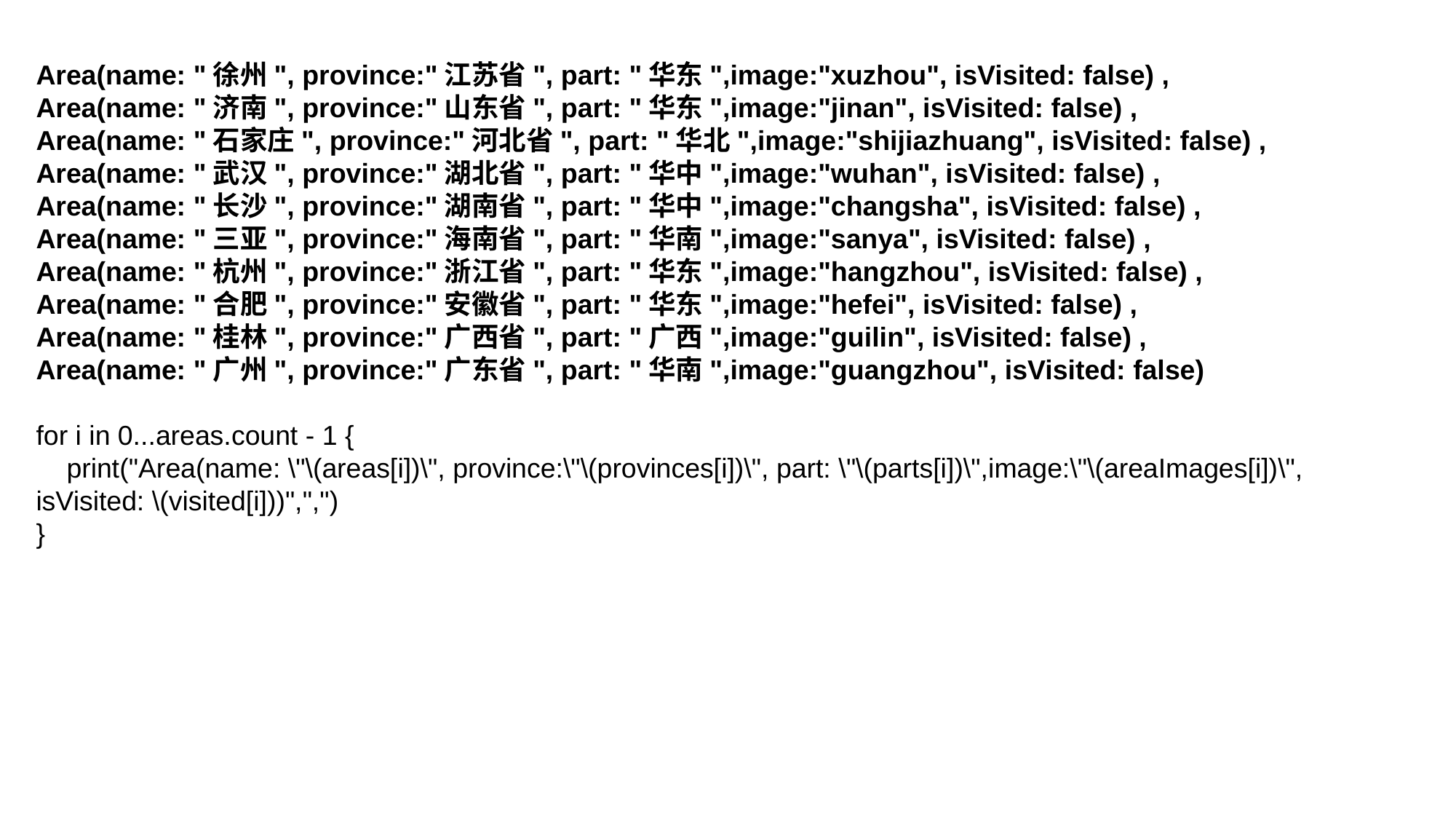

Area(name: "徐州", province:"江苏省", part: "华东",image:"xuzhou", isVisited: false) ,
Area(name: "济南", province:"山东省", part: "华东",image:"jinan", isVisited: false) ,
Area(name: "石家庄", province:"河北省", part: "华北",image:"shijiazhuang", isVisited: false) ,
Area(name: "武汉", province:"湖北省", part: "华中",image:"wuhan", isVisited: false) ,
Area(name: "长沙", province:"湖南省", part: "华中",image:"changsha", isVisited: false) ,
Area(name: "三亚", province:"海南省", part: "华南",image:"sanya", isVisited: false) ,
Area(name: "杭州", province:"浙江省", part: "华东",image:"hangzhou", isVisited: false) ,
Area(name: "合肥", province:"安徽省", part: "华东",image:"hefei", isVisited: false) ,
Area(name: "桂林", province:"广西省", part: "广西",image:"guilin", isVisited: false) ,
Area(name: "广州", province:"广东省", part: "华南",image:"guangzhou", isVisited: false)

for i in 0...areas.count - 1 {
    print("Area(name: \"\(areas[i])\", province:\"\(provinces[i])\", part: \"\(parts[i])\",image:\"\(areaImages[i])\", isVisited: \(visited[i]))",",")
}